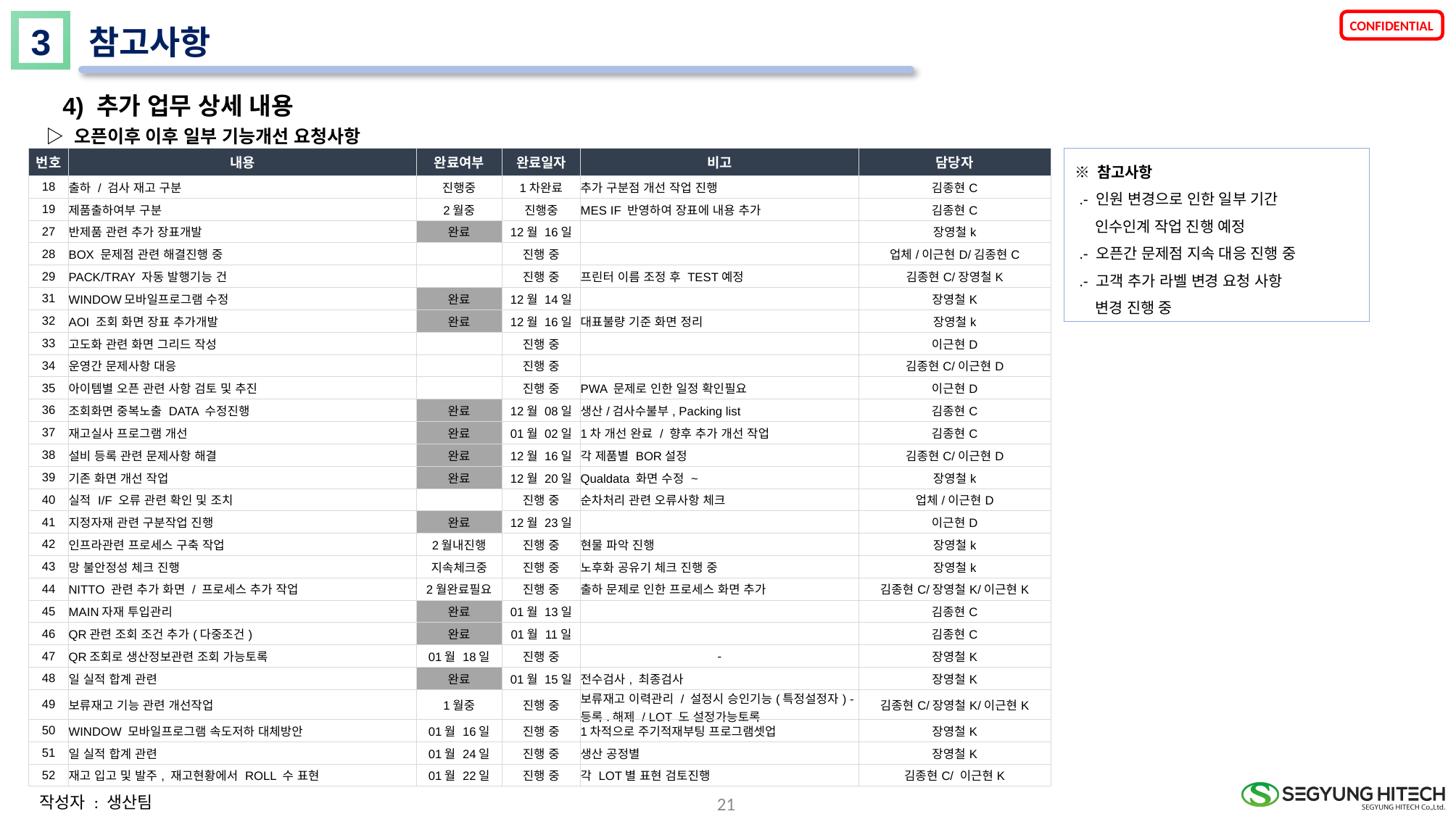

3
참고사항
4) 추가 업무 상세 내용
           ▷ 오픈이후 이후 일부 기능개선 요청사항
| 번호 | 내용 | 완료여부 | 완료일자 | 비고 | 담당자 |
| --- | --- | --- | --- | --- | --- |
| 18 | 출하 / 검사 재고 구분 | 진행중 | 1차완료 | 추가 구분점 개선 작업 진행 | 김종현C |
| 19 | 제품출하여부 구분 | 2월중 | 진행중 | MES IF 반영하여 장표에 내용 추가 | 김종현C |
| 27 | 반제품 관련 추가 장표개발 | 완료 | 12월 16일 |  | 장영철k |
| 28 | BOX 문제점 관련 해결진행 중 |  | 진행 중 |  | 업체/이근현D/김종현C |
| 29 | PACK/TRAY 자동 발행기능 건 |  | 진행 중 | 프린터 이름 조정 후 TEST예정 | 김종현C/장영철K |
| 31 | WINDOW모바일프로그램 수정 | 완료 | 12월 14일 |  | 장영철K |
| 32 | AOI 조회 화면 장표 추가개발 | 완료 | 12월 16일 | 대표불량 기준 화면 정리 | 장영철k |
| 33 | 고도화 관련 화면 그리드 작성 |  | 진행 중 |  | 이근현D |
| 34 | 운영간 문제사항 대응 |  | 진행 중 |  | 김종현C/이근현D |
| 35 | 아이템별 오픈 관련 사항 검토 및 추진 |  | 진행 중 | PWA 문제로 인한 일정 확인필요 | 이근현D |
| 36 | 조회화면 중복노출 DATA 수정진행 | 완료 | 12월 08일 | 생산/검사수불부, Packing list | 김종현C |
| 37 | 재고실사 프로그램 개선 | 완료 | 01월 02일 | 1차 개선 완료 / 향후 추가 개선 작업 | 김종현C |
| 38 | 설비 등록 관련 문제사항 해결 | 완료 | 12월 16일 | 각 제품별 BOR설정 | 김종현C/이근현D |
| 39 | 기존 화면 개선 작업 | 완료 | 12월 20일 | Qualdata 화면 수정 ~ | 장영철k |
| 40 | 실적 I/F 오류 관련 확인 및 조치 |  | 진행 중 | 순차처리 관련 오류사항 체크 | 업체/이근현D |
| 41 | 지정자재 관련 구분작업 진행 | 완료 | 12월 23일 |  | 이근현D |
| 42 | 인프라관련 프로세스 구축 작업 | 2월내진행 | 진행 중 | 현물 파악 진행 | 장영철k |
| 43 | 망 불안정성 체크 진행 | 지속체크중 | 진행 중 | 노후화 공유기 체크 진행 중 | 장영철k |
| 44 | NITTO 관련 추가 화면 / 프로세스 추가 작업 | 2월완료필요 | 진행 중 | 출하 문제로 인한 프로세스 화면 추가 | 김종현C/장영철K/이근현K |
| 45 | MAIN자재 투입관리 | 완료 | 01월 13일 |  | 김종현C |
| 46 | QR관련 조회 조건 추가(다중조건) | 완료 | 01월 11일 |  | 김종현C |
| 47 | QR조회로 생산정보관련 조회 가능토록 | 01월 18일 | 진행 중 | - | 장영철K |
| 48 | 일 실적 합계 관련 | 완료 | 01월 15일 | 전수검사, 최종검사 | 장영철K |
| 49 | 보류재고 기능 관련 개선작업 | 1월중 | 진행 중 | 보류재고 이력관리 / 설정시 승인기능(특정설정자) - 등록.해제 / LOT 도 설정가능토록 | 김종현C/장영철K/이근현K |
| 50 | WINDOW 모바일프로그램 속도저하 대체방안 | 01월 16일 | 진행 중 | 1차적으로 주기적재부팅 프로그램셋업 | 장영철K |
| 51 | 일 실적 합계 관련 | 01월 24일 | 진행 중 | 생산 공정별 | 장영철K |
| 52 | 재고 입고 및 발주, 재고현황에서 ROLL 수 표현 | 01월 22일 | 진행 중 | 각 LOT별 표현 검토진행 | 김종현C/ 이근현K |
※ 참고사항
 .- 인원 변경으로 인한 일부 기간
    인수인계 작업 진행 예정
 .- 오픈간 문제점 지속 대응 진행 중
 .- 고객 추가 라벨 변경 요청 사항
    변경 진행 중
21
작성자 : 생산팀